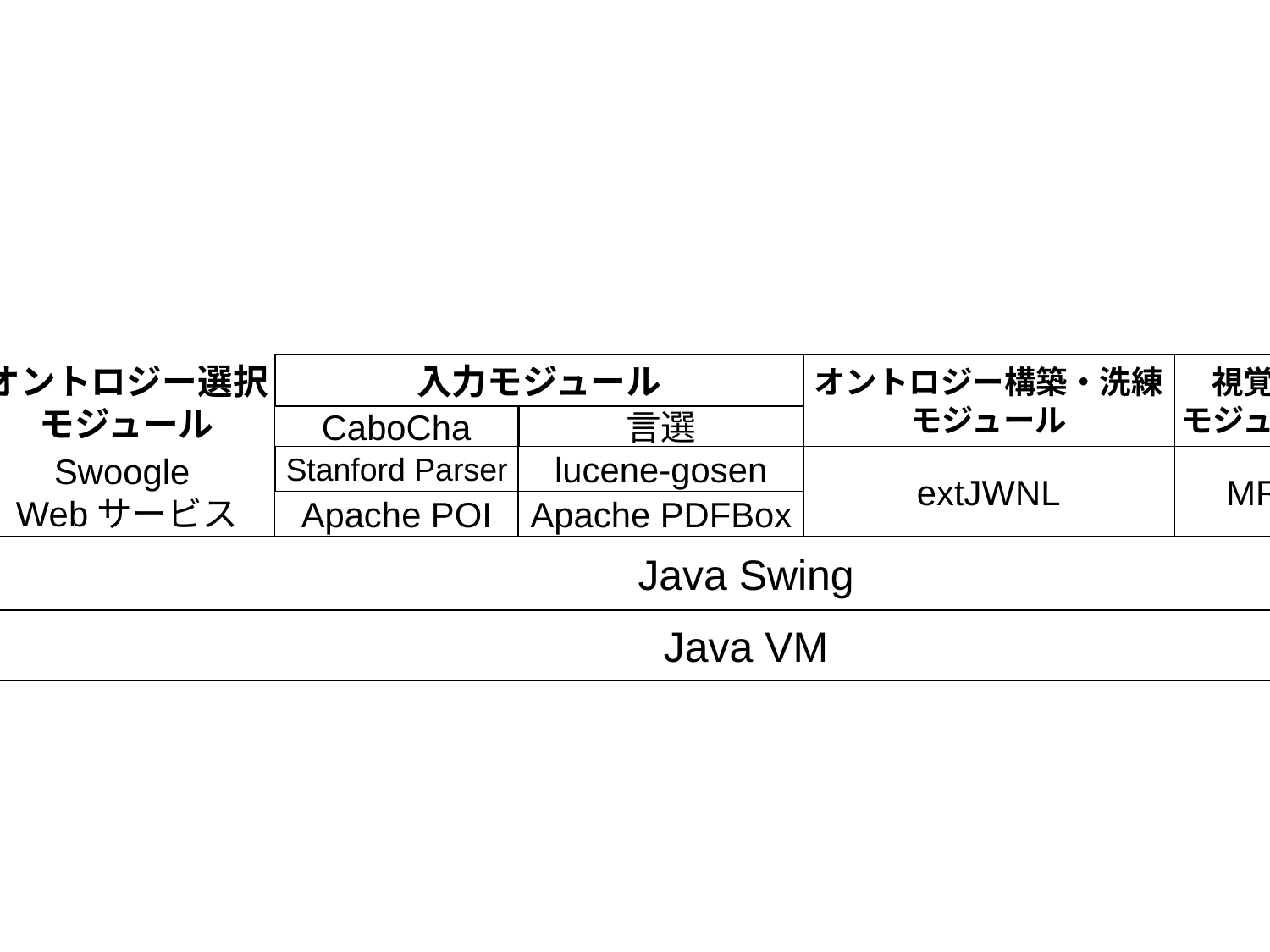

オントロジー選択
モジュール
入力モジュール
オントロジー構築・洗練
モジュール
視覚化
モジュール
変換
モジュール
CaboCha
言選
extJWNL
MR3
Apache
Jena
Swoogle
Webサービス
Stanford Parser
lucene-gosen
Apache POI
Apache PDFBox
Java Swing
Java VM